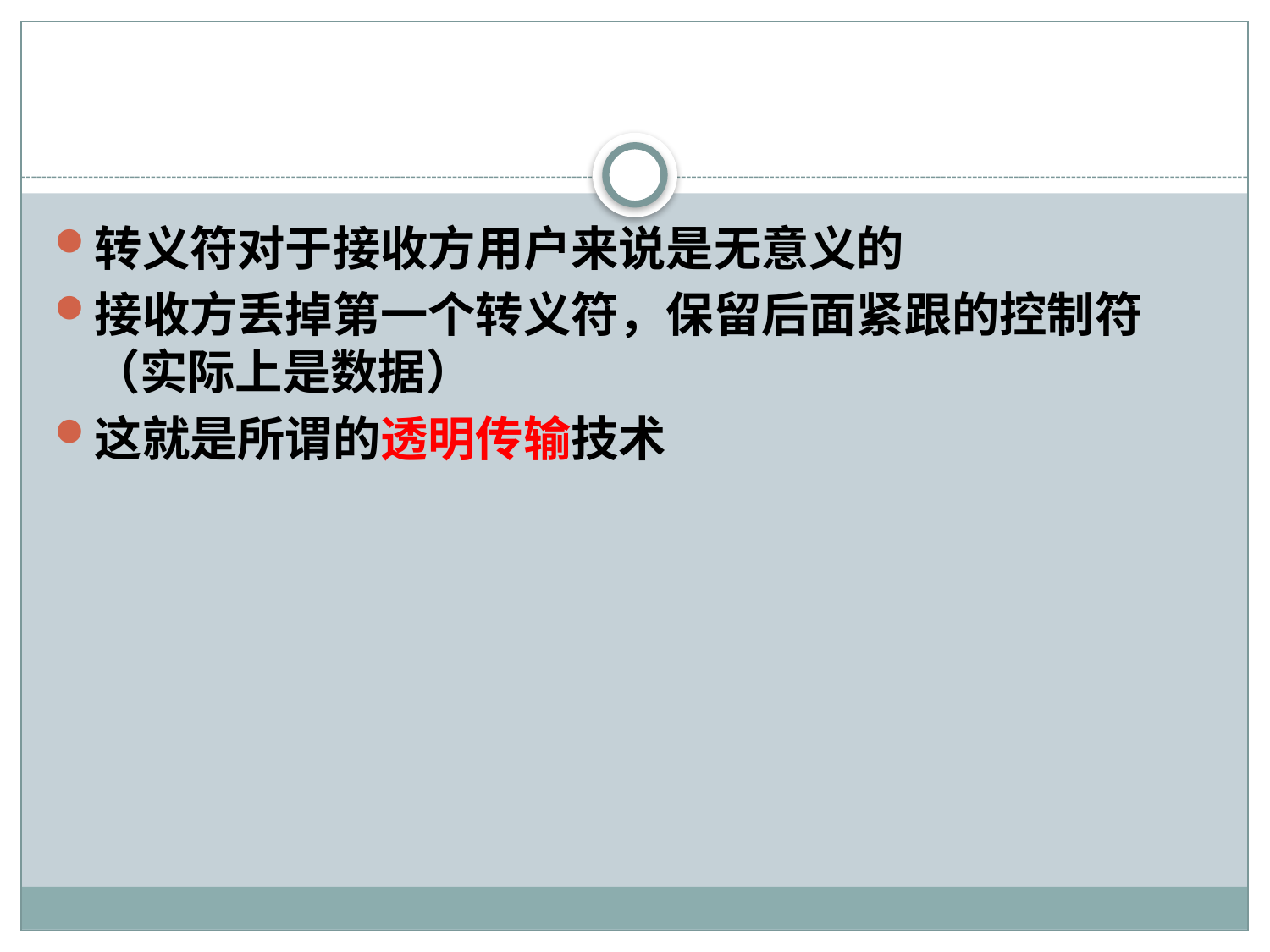

#
转义符对于接收方用户来说是无意义的
接收方丢掉第一个转义符，保留后面紧跟的控制符（实际上是数据）
这就是所谓的透明传输技术